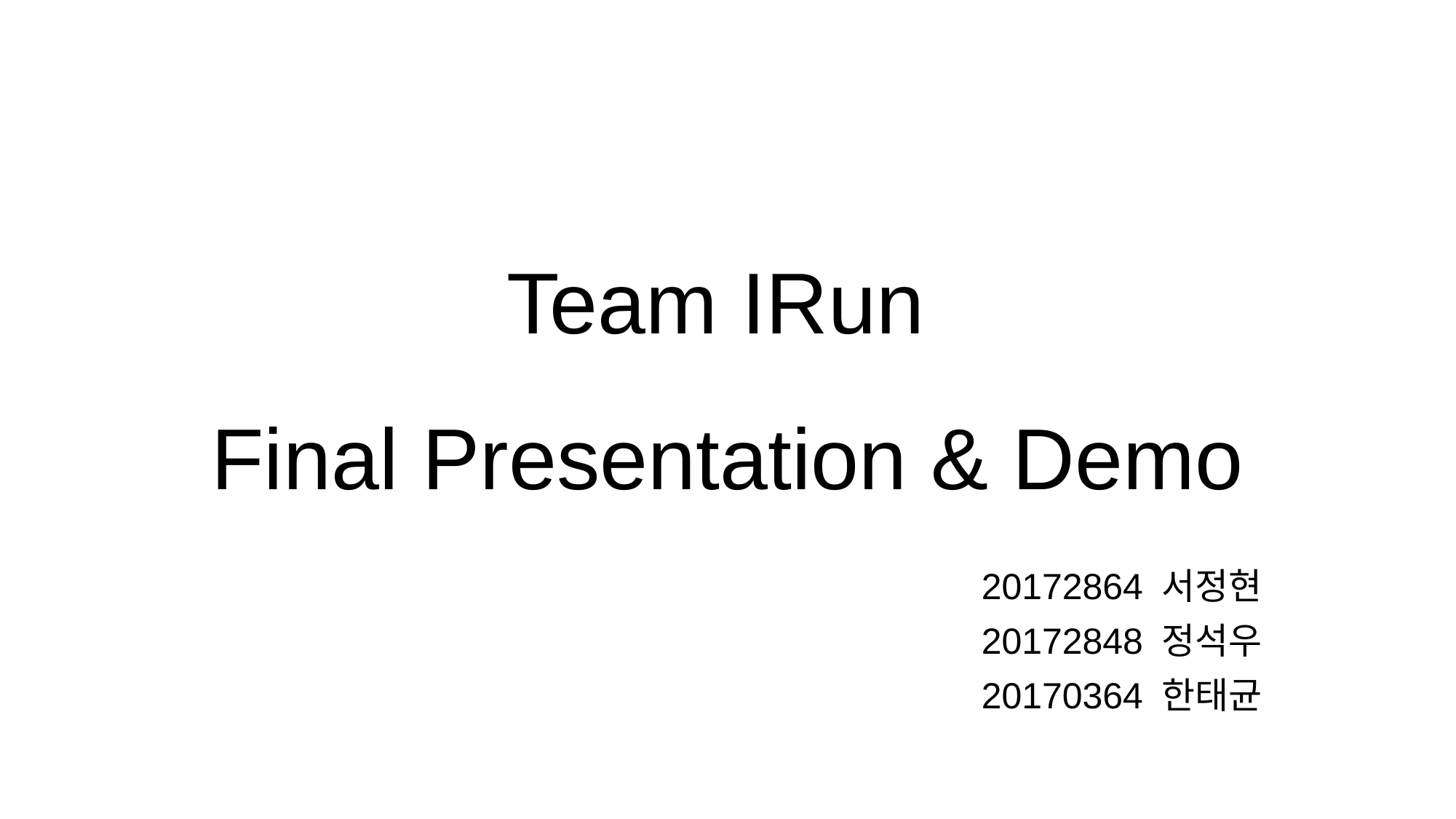

# Team IRun Final Presentation & Demo

20172864 서정현
  20172848 정석우
20170364 한태균